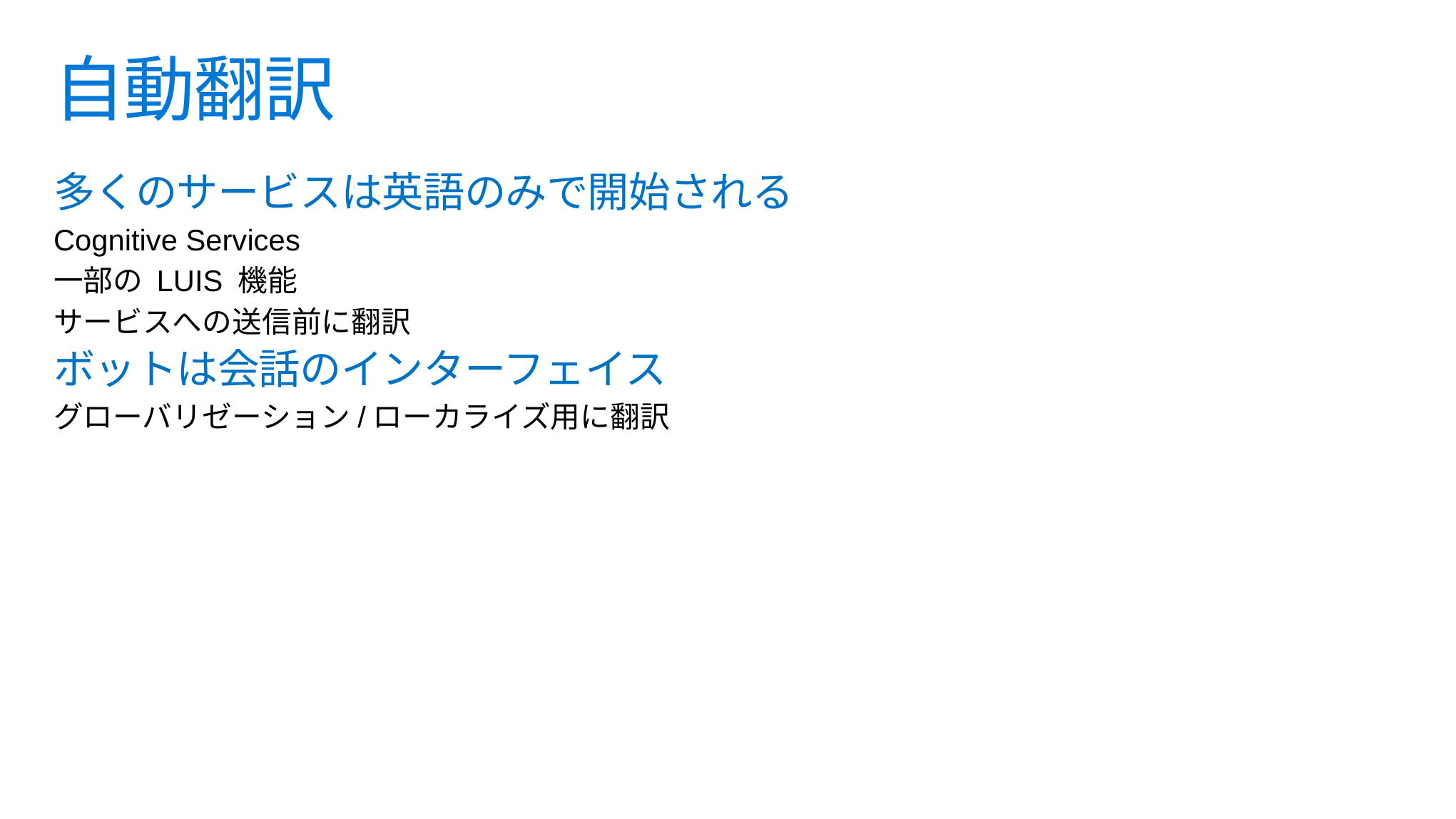

# 自動翻訳
多くのサービスは英語のみで開始される
Cognitive Services
一部の LUIS 機能
サービスへの送信前に翻訳
ボットは会話のインターフェイス
グローバリゼーション/ローカライズ用に翻訳